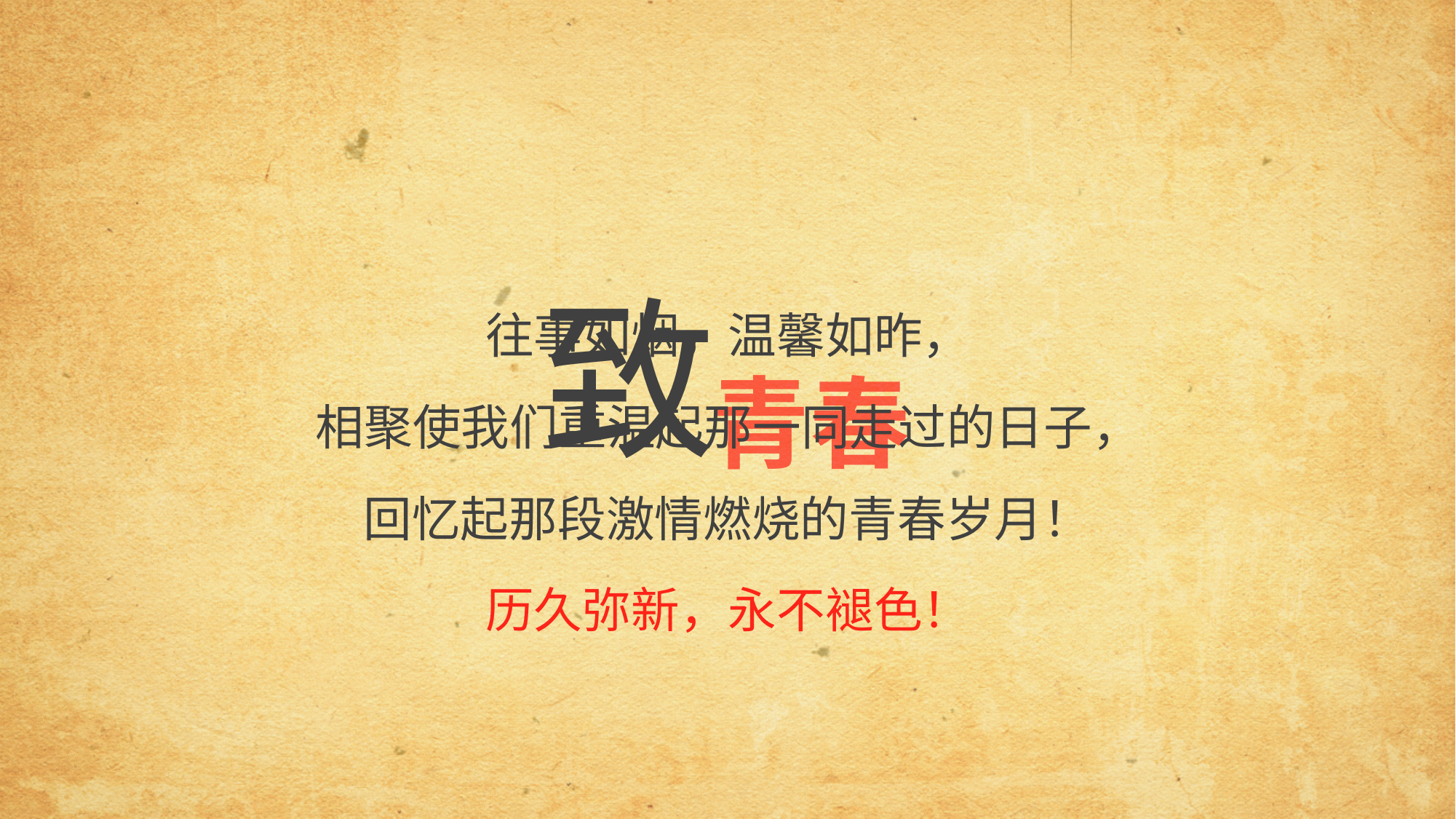

致
青春
往事如烟，温馨如昨，
相聚使我们重温起那一同走过的日子，
回忆起那段激情燃烧的青春岁月！
历久弥新，永不褪色！